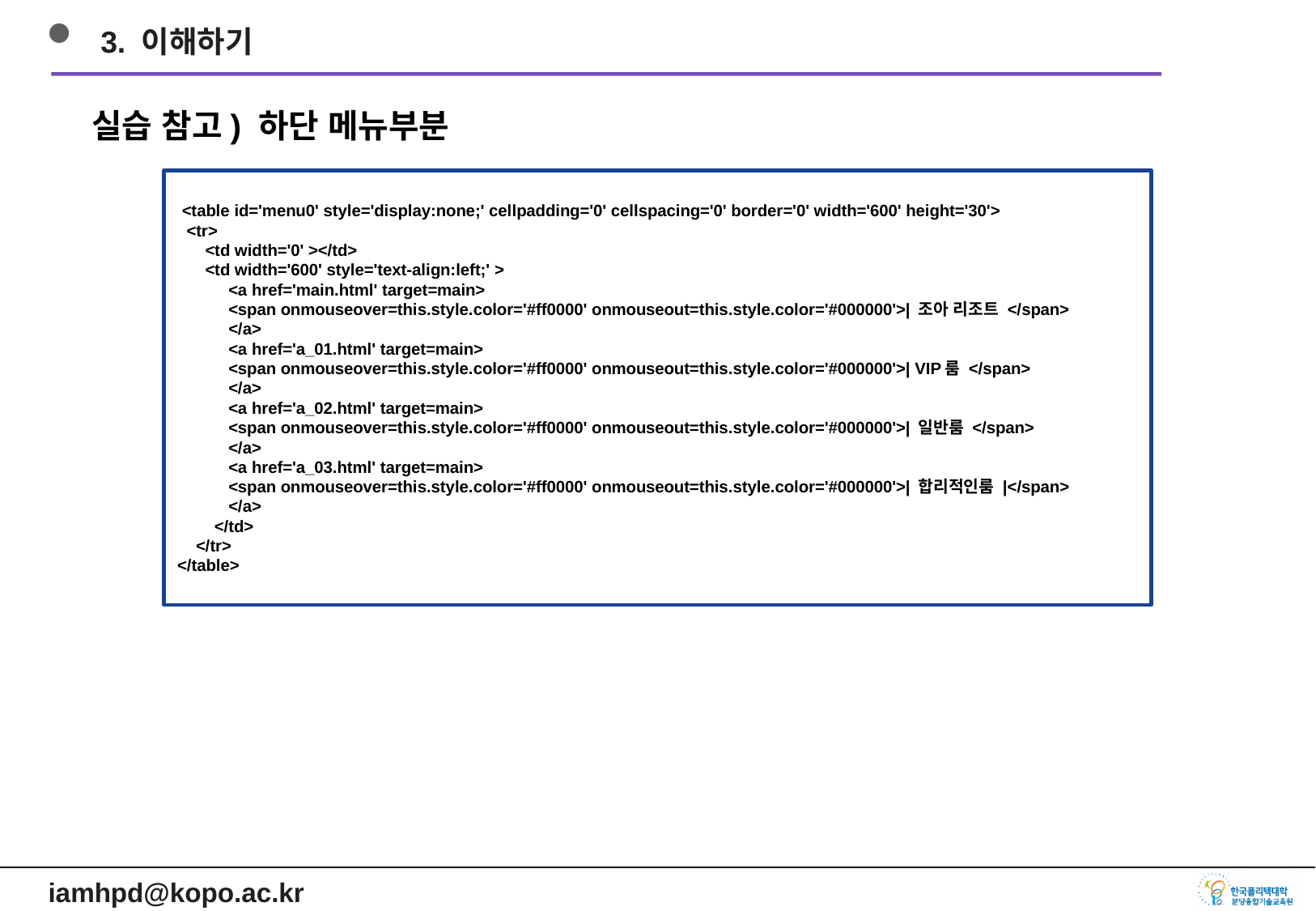

3. 이해하기
실습 참고) 하단 메뉴부분
 <table id='menu0' style='display:none;' cellpadding='0' cellspacing='0' border='0' width='600' height='30'>
  <tr>
      <td width='0' ></td>
      <td width='600' style='text-align:left;' >
           <a href='main.html' target=main>
           <span onmouseover=this.style.color='#ff0000' onmouseout=this.style.color='#000000'>| 조아 리조트 </span>
           </a>
           <a href='a_01.html' target=main>
           <span onmouseover=this.style.color='#ff0000' onmouseout=this.style.color='#000000'>| VIP룸 </span>
           </a>
           <a href='a_02.html' target=main>
           <span onmouseover=this.style.color='#ff0000' onmouseout=this.style.color='#000000'>| 일반룸 </span>
           </a>
           <a href='a_03.html' target=main>
           <span onmouseover=this.style.color='#ff0000' onmouseout=this.style.color='#000000'>| 합리적인룸 |</span>
           </a>
        </td>
    </tr>
</table>